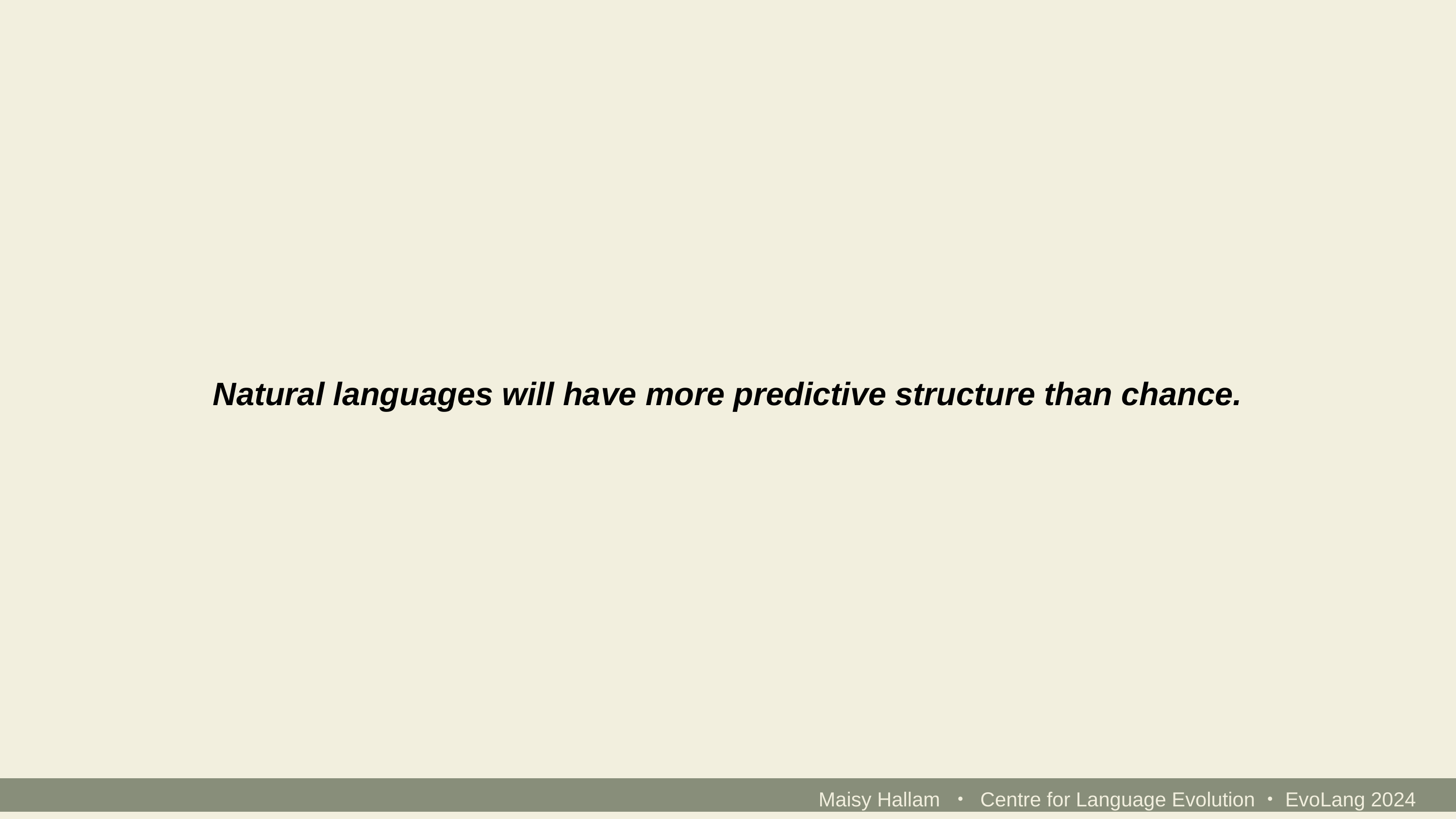

Natural languages will have more predictive structure than chance.

Maisy Hallam ・ Centre for Language Evolution・EvoLang 2024